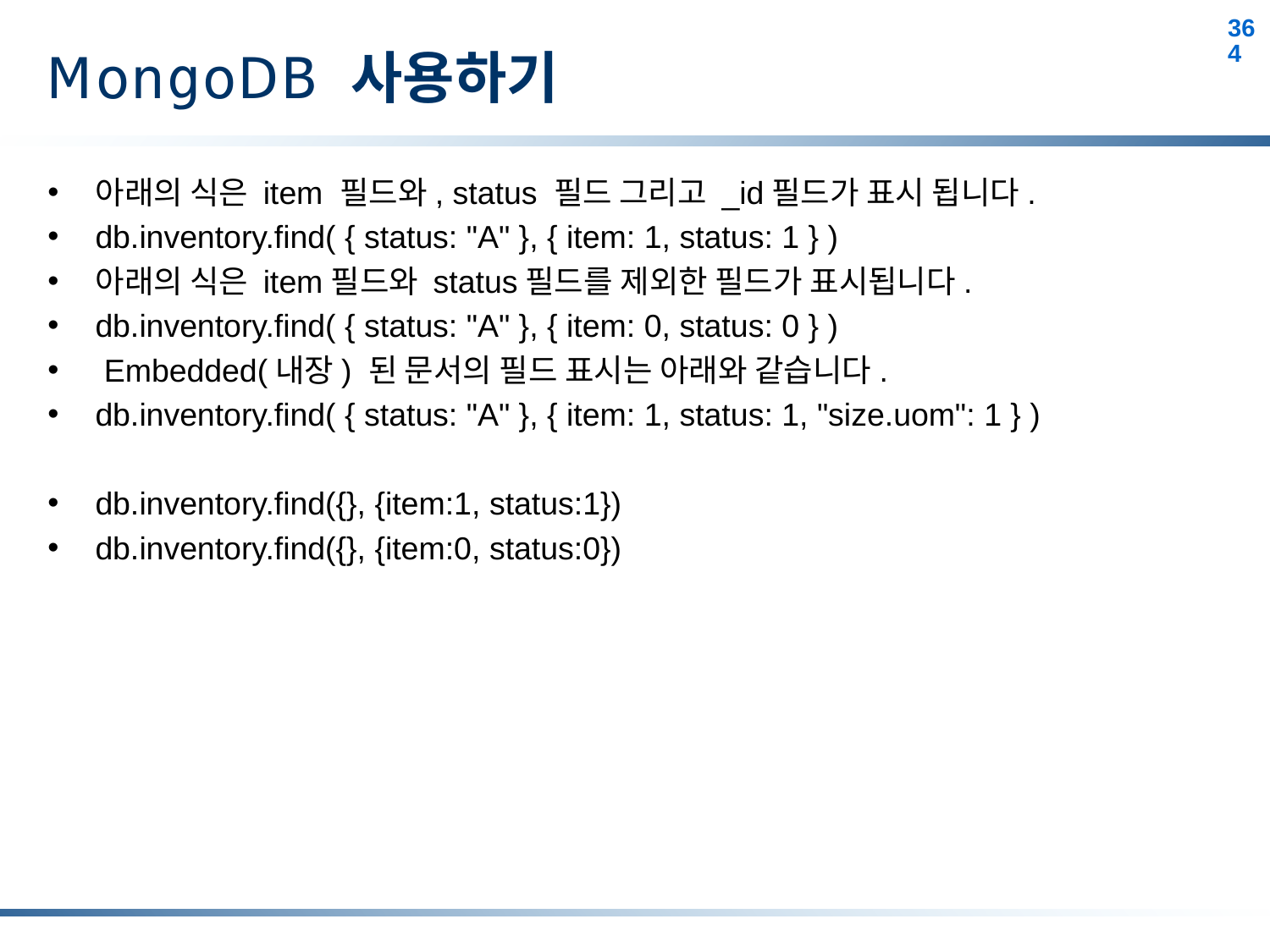

# MongoDB 사용하기
아래의 식은 item 필드와, status 필드 그리고 _id필드가 표시 됩니다.
db.inventory.find( { status: "A" }, { item: 1, status: 1 } )
아래의 식은 item필드와 status필드를 제외한 필드가 표시됩니다.
db.inventory.find( { status: "A" }, { item: 0, status: 0 } )
 Embedded(내장) 된 문서의 필드 표시는 아래와 같습니다.
db.inventory.find( { status: "A" }, { item: 1, status: 1, "size.uom": 1 } )

db.inventory.find({}, {item:1, status:1})
db.inventory.find({}, {item:0, status:0})